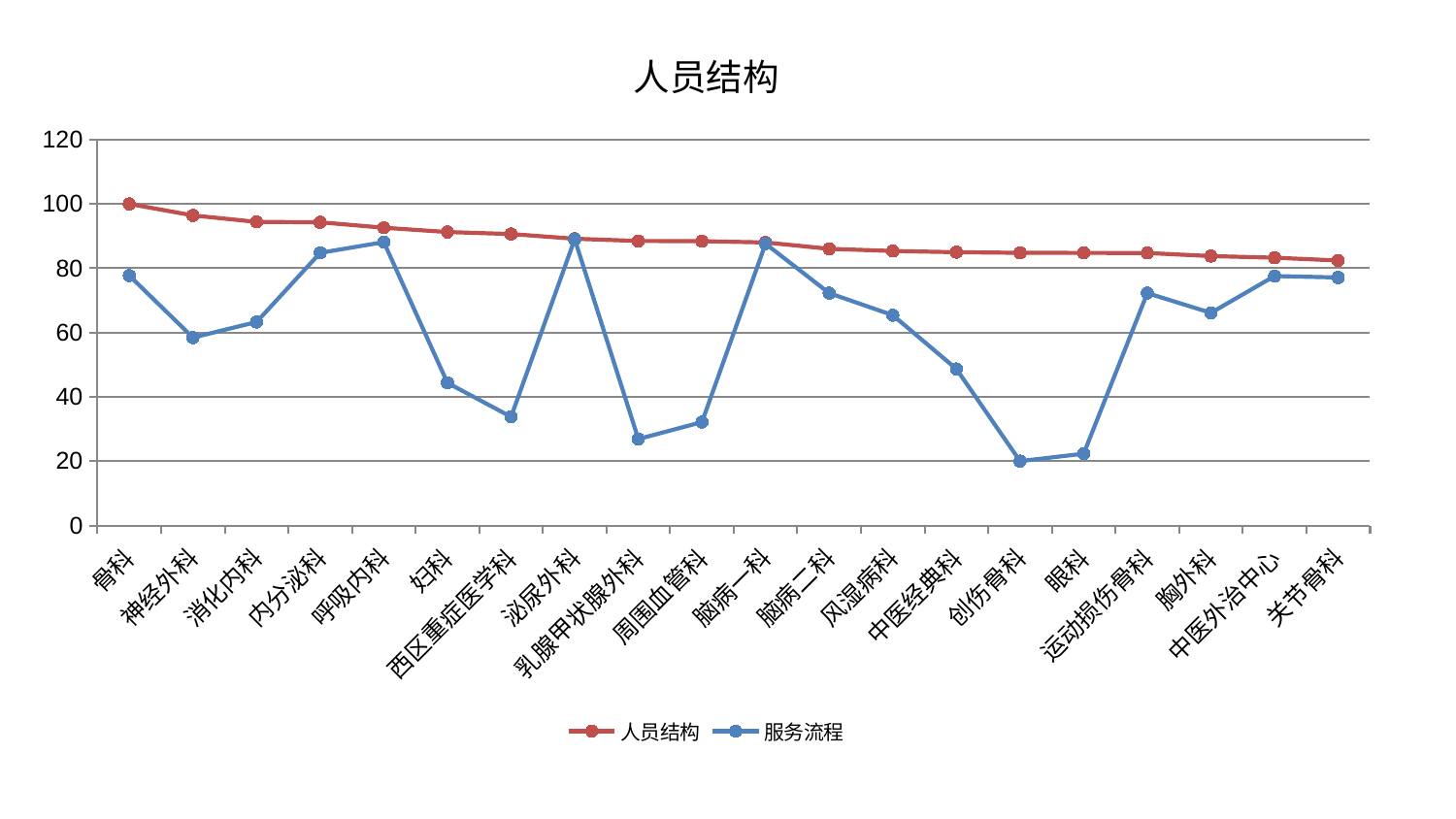

### Chart: 人员结构

| Category | 人员结构 | 服务流程 |
|---|---|---|
| 骨科 | 100.0 | 77.72107845879428 |
| 神经外科 | 96.42928084825628 | 58.43322045116816 |
| 消化内科 | 94.4232534207852 | 63.28555579868291 |
| 内分泌科 | 94.28586715247596 | 84.80155862109503 |
| 呼吸内科 | 92.60591570113746 | 88.12164759825616 |
| 妇科 | 91.27180287833119 | 44.359098285396 |
| 西区重症医学科 | 90.63912229227213 | 33.782977481047624 |
| 泌尿外科 | 89.18383911048493 | 89.03070443835263 |
| 乳腺甲状腺外科 | 88.49317802072736 | 26.889126379815405 |
| 周围血管科 | 88.41087255105353 | 32.13684462446772 |
| 脑病一科 | 88.02113815429546 | 87.62246804787873 |
| 脑病二科 | 86.05013994384537 | 72.27031422043987 |
| 风湿病科 | 85.35853293231213 | 65.40488861219578 |
| 中医经典科 | 84.99594214898708 | 48.68192371448365 |
| 创伤骨科 | 84.79346145056317 | 20.002484768403303 |
| 眼科 | 84.78261217391696 | 22.314436832142004 |
| 运动损伤骨科 | 84.7421952849973 | 72.27481536217785 |
| 胸外科 | 83.78889014038995 | 66.12569100868662 |
| 中医外治中心 | 83.28160559546996 | 77.58457088728358 |
| 关节骨科 | 82.40213775048349 | 77.12769808689757 |
226